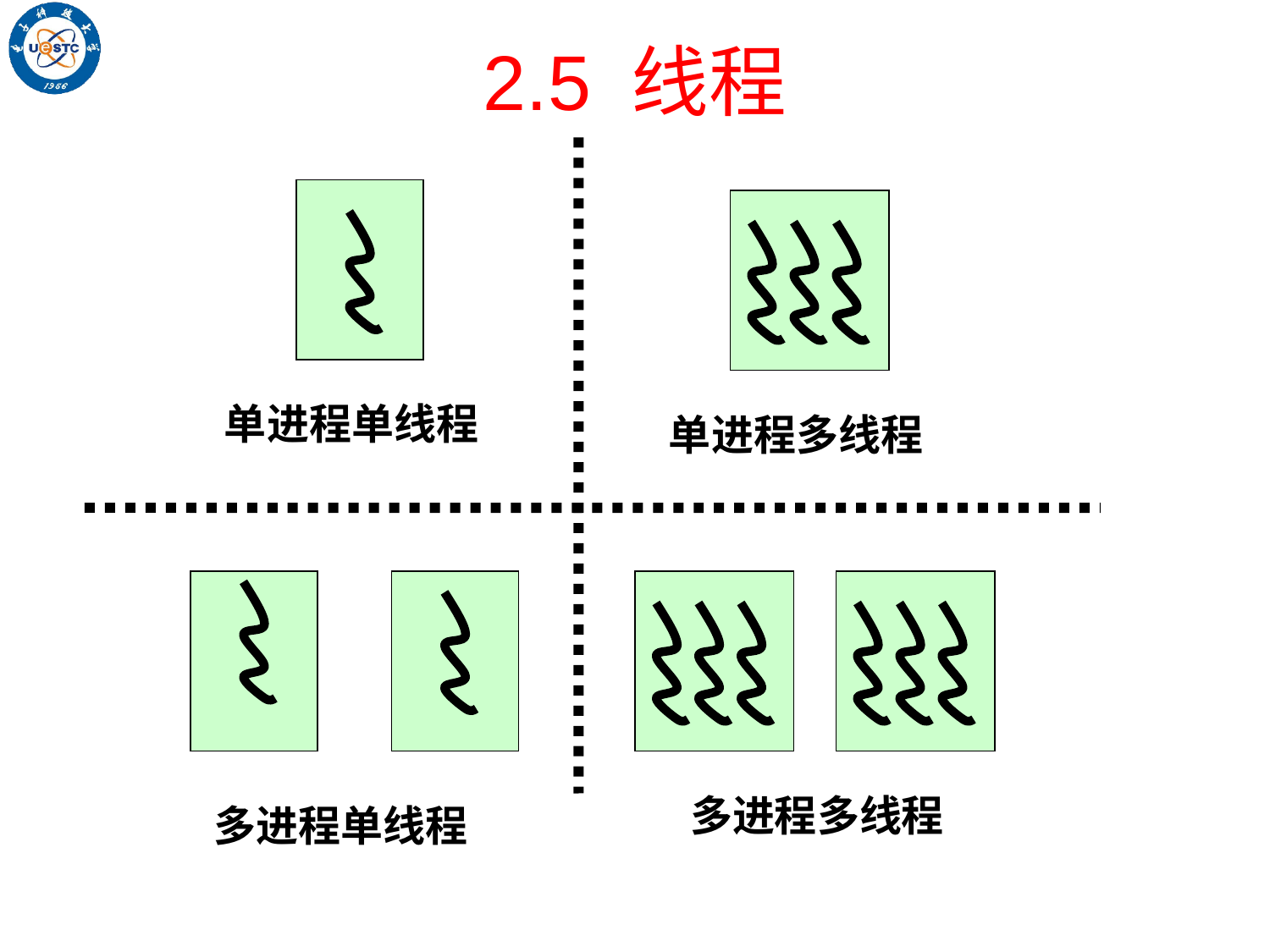

# 2.5 线程

单进程单线程
单进程多线程

多进程多线程
多进程单线程